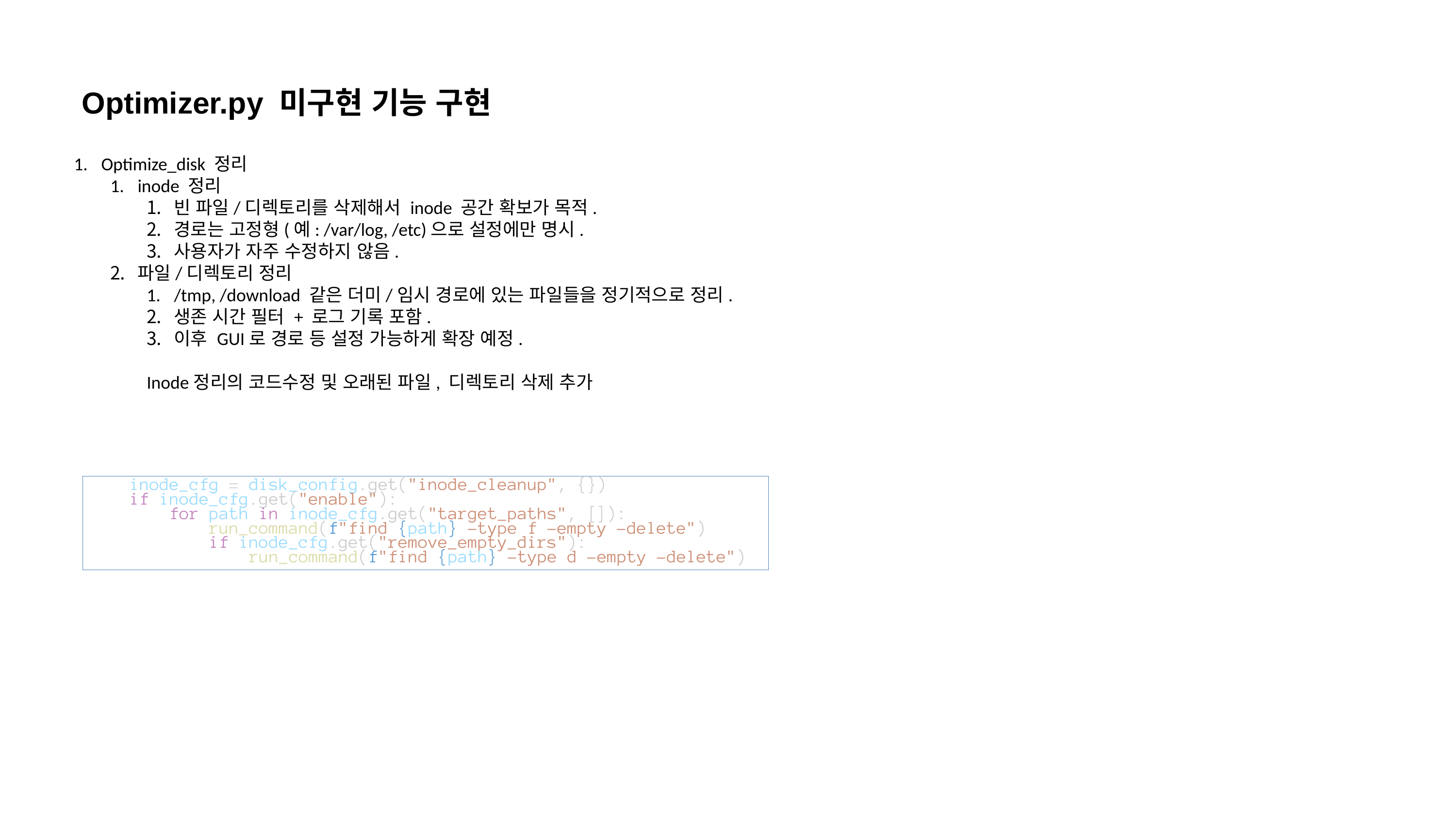

Optimizer.py 미구현 기능 구현
Optimize_disk 정리
inode 정리
빈 파일/디렉토리를 삭제해서 inode 공간 확보가 목적.
경로는 고정형(예: /var/log, /etc)으로 설정에만 명시.
사용자가 자주 수정하지 않음.
파일/디렉토리 정리
/tmp, /download 같은 더미/임시 경로에 있는 파일들을 정기적으로 정리.
생존 시간 필터 + 로그 기록 포함.
이후 GUI로 경로 등 설정 가능하게 확장 예정.

Inode정리의 코드수정 및 오래된 파일, 디렉토리 삭제 추가
    inode_cfg = disk_config.get("inode_cleanup", {})
    if inode_cfg.get("enable"):
        for path in inode_cfg.get("target_paths", []):
            run_command(f"find {path} -type f -empty -delete")
            if inode_cfg.get("remove_empty_dirs"):
                run_command(f"find {path} -type d -empty -delete")